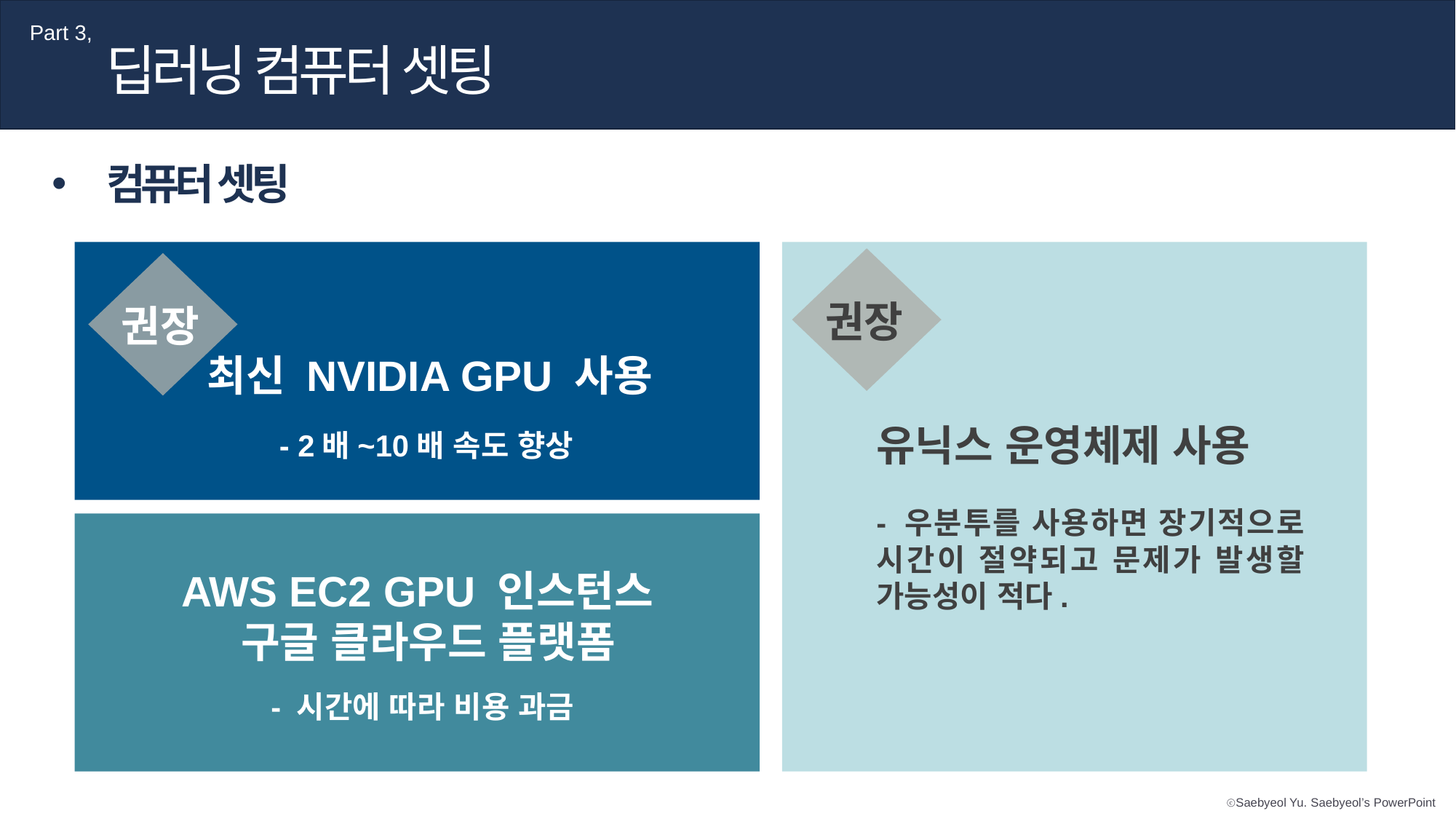

Part 3,
딥러닝 컴퓨터 셋팅
컴퓨터 셋팅

권장
최신 NVIDIA GPU 사용
AWS EC2 GPU 인스턴스
 구글 클라우드 플랫폼

권장
유닉스 운영체제 사용
- 2배~10배 속도 향상
- 우분투를 사용하면 장기적으로 시간이 절약되고 문제가 발생할 가능성이 적다.
- 시간에 따라 비용 과금